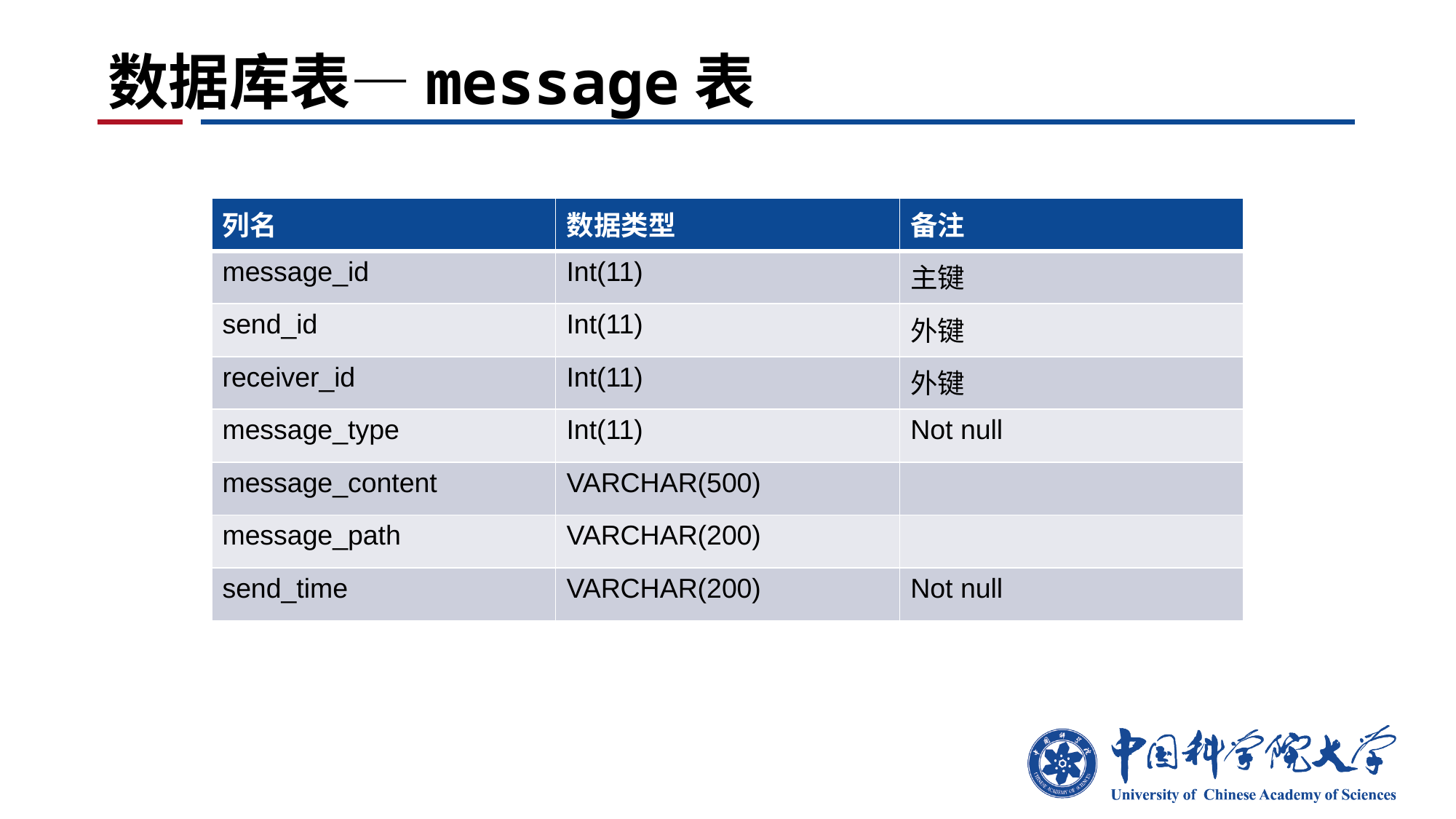

# 数据库表—message表
| 列名 | 数据类型 | 备注 |
| --- | --- | --- |
| message\_id | Int(11) | 主键 |
| send\_id | Int(11) | 外键 |
| receiver\_id | Int(11) | 外键 |
| message\_type | Int(11) | Not null |
| message\_content | VARCHAR(500) |  |
| message\_path | VARCHAR(200) |  |
| send\_time | VARCHAR(200) | Not null |